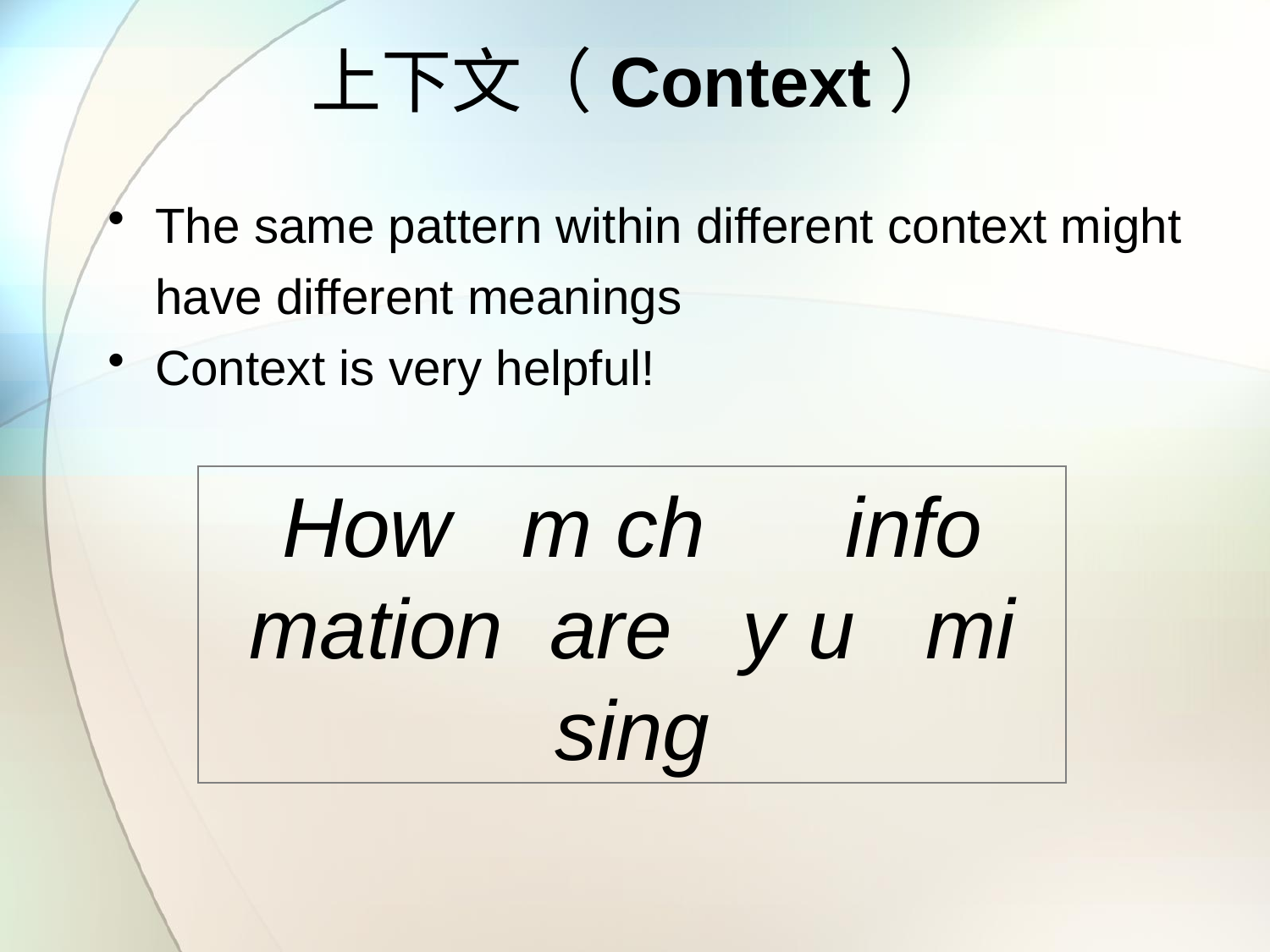

# 上下文（Context）
The same pattern within different context might have different meanings
Context is very helpful!
How   m ch      info mation  are   y u   mi sing